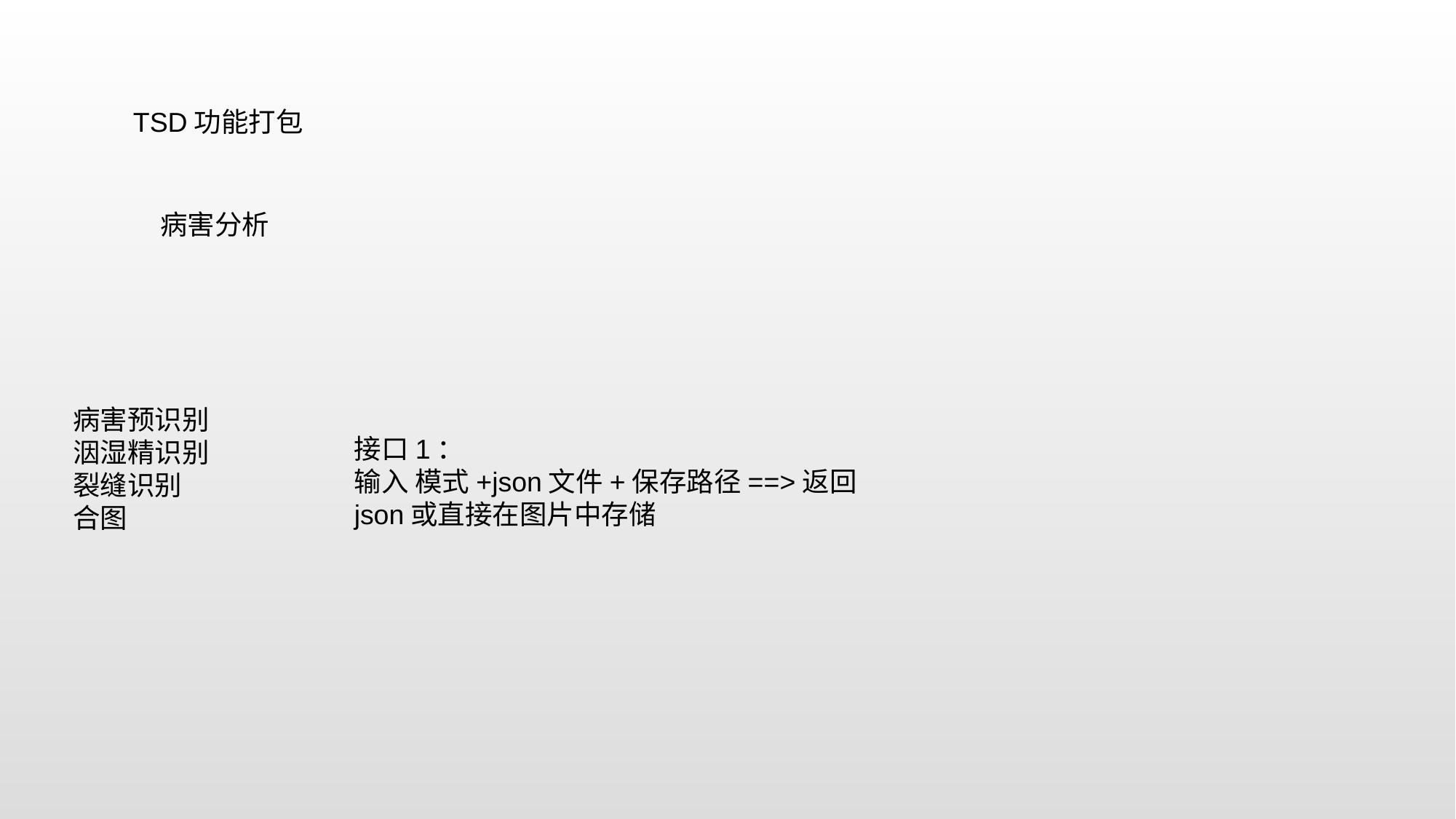

TSD功能打包
病害分析
病害预识别
洇湿精识别
裂缝识别
合图
接口1：
输入 模式+json文件+保存路径==>返回json或直接在图片中存储